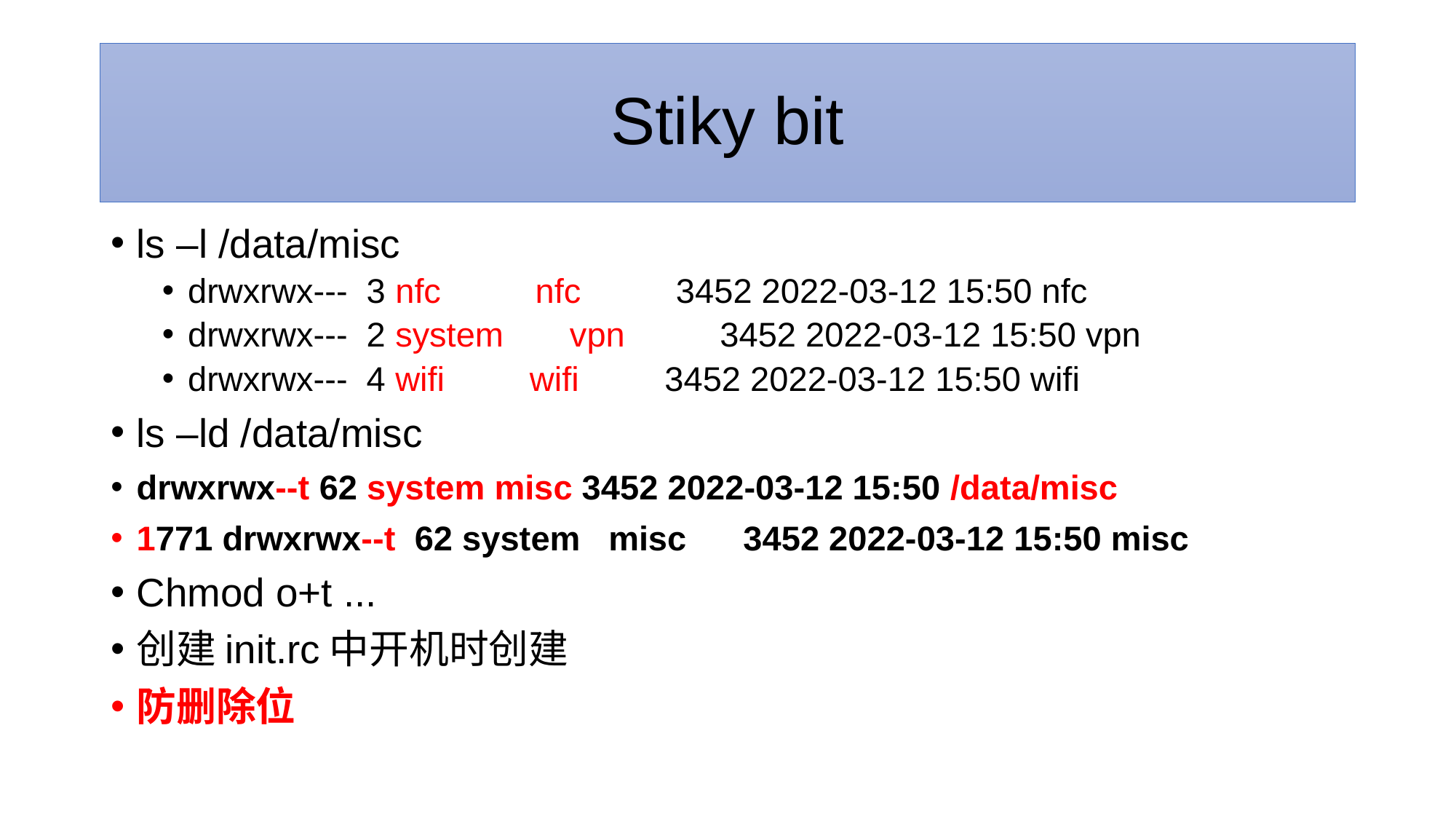

# Stiky bit
ls –l /data/misc
drwxrwx---  3 nfc          nfc          3452 2022-03-12 15:50 nfc
drwxrwx---  2 system       vpn          3452 2022-03-12 15:50 vpn
drwxrwx---  4 wifi         wifi         3452 2022-03-12 15:50 wifi
ls –ld /data/misc
drwxrwx--t 62 system misc 3452 2022-03-12 15:50 /data/misc
1771 drwxrwx--t  62 system   misc      3452 2022-03-12 15:50 misc
Chmod o+t ...
创建init.rc中开机时创建
防删除位